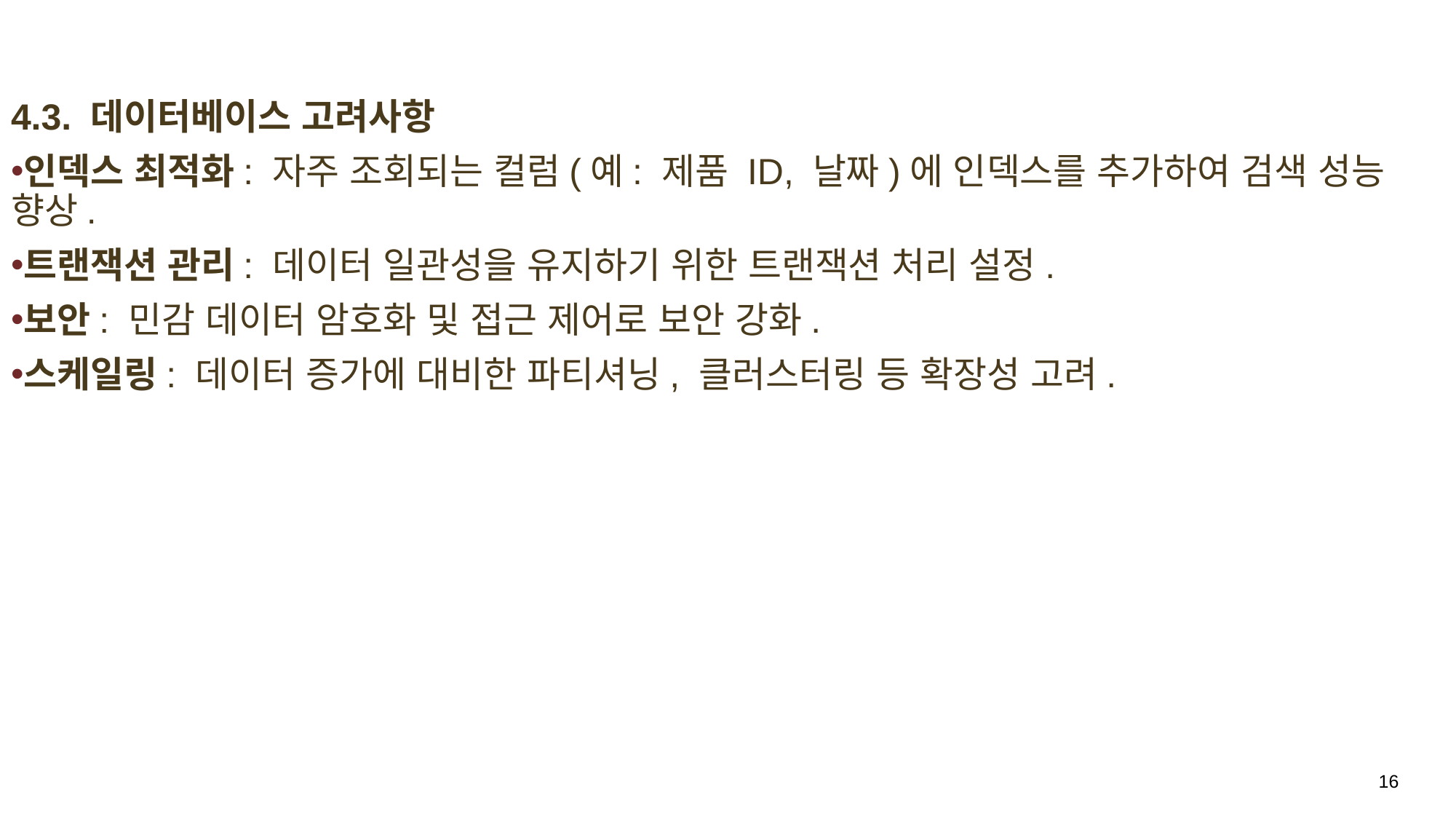

4.3. 데이터베이스 고려사항
인덱스 최적화: 자주 조회되는 컬럼(예: 제품 ID, 날짜)에 인덱스를 추가하여 검색 성능 향상.
트랜잭션 관리: 데이터 일관성을 유지하기 위한 트랜잭션 처리 설정.
보안: 민감 데이터 암호화 및 접근 제어로 보안 강화.
스케일링: 데이터 증가에 대비한 파티셔닝, 클러스터링 등 확장성 고려.
16